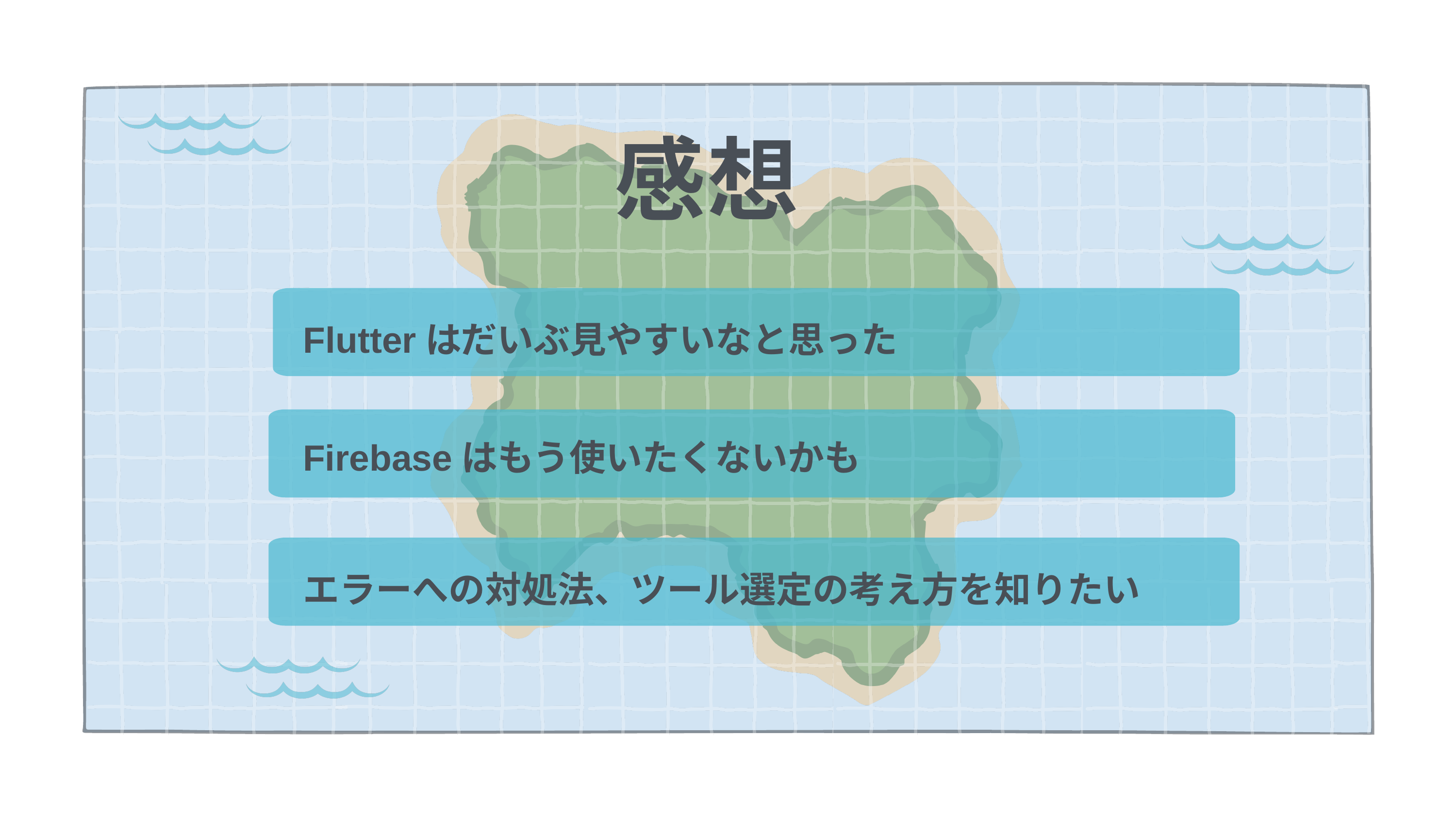

感想

Flutterはだいぶ見やすいなと思った

Firebaseはもう使いたくないかも

エラーへの対処法、ツール選定の考え方を知りたい